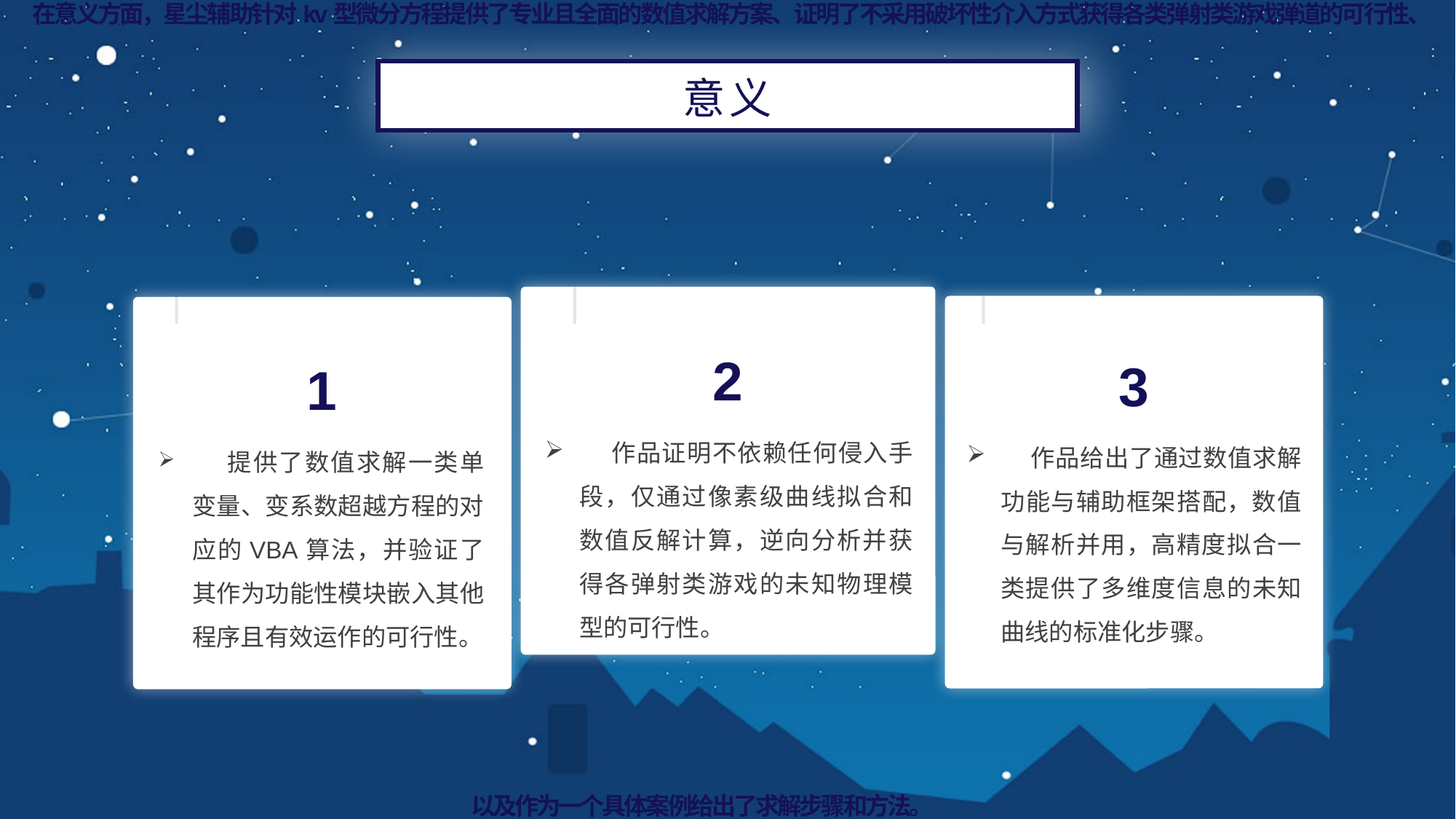

在意义方面，星尘辅助针对kv型微分方程提供了专业且全面的数值求解方案、证明了不采用破坏性介入方式获得各类弹射类游戏弹道的可行性、
意义

2
3
1
    作品证明不依赖任何侵入手段，仅通过像素级曲线拟合和数值反解计算，逆向分析并获得各弹射类游戏的未知物理模型的可行性。
    作品给出了通过数值求解功能与辅助框架搭配，数值与解析并用，高精度拟合一类提供了多维度信息的未知曲线的标准化步骤。
    提供了数值求解一类单变量、变系数超越方程的对应的VBA算法，并验证了其作为功能性模块嵌入其他程序且有效运作的可行性。
以及作为一个具体案例给出了求解步骤和方法。